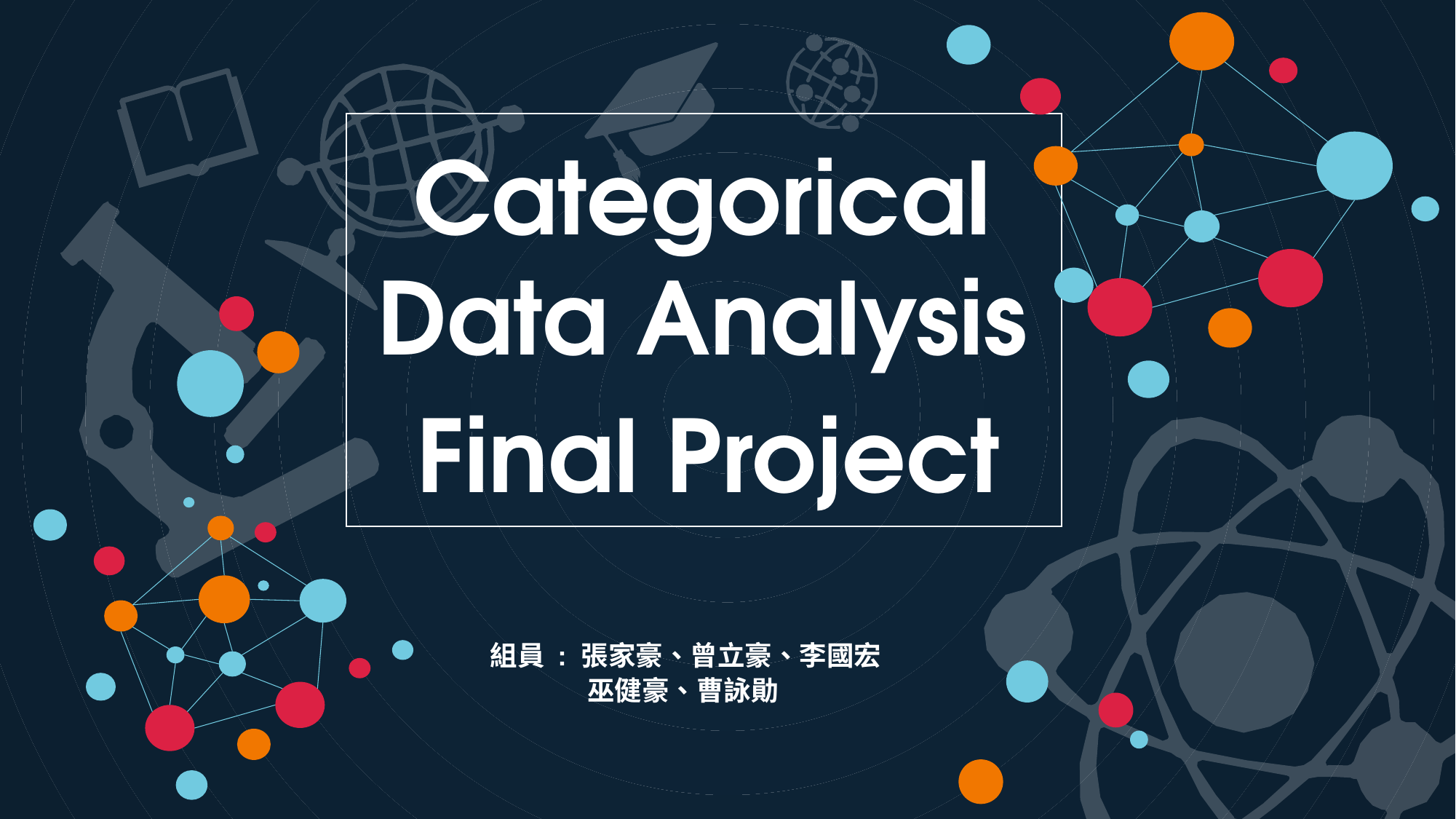

Categorical Data Analysis

Final Project

組員 : 張家豪、曾立豪、李國宏
巫健豪、曹詠勛